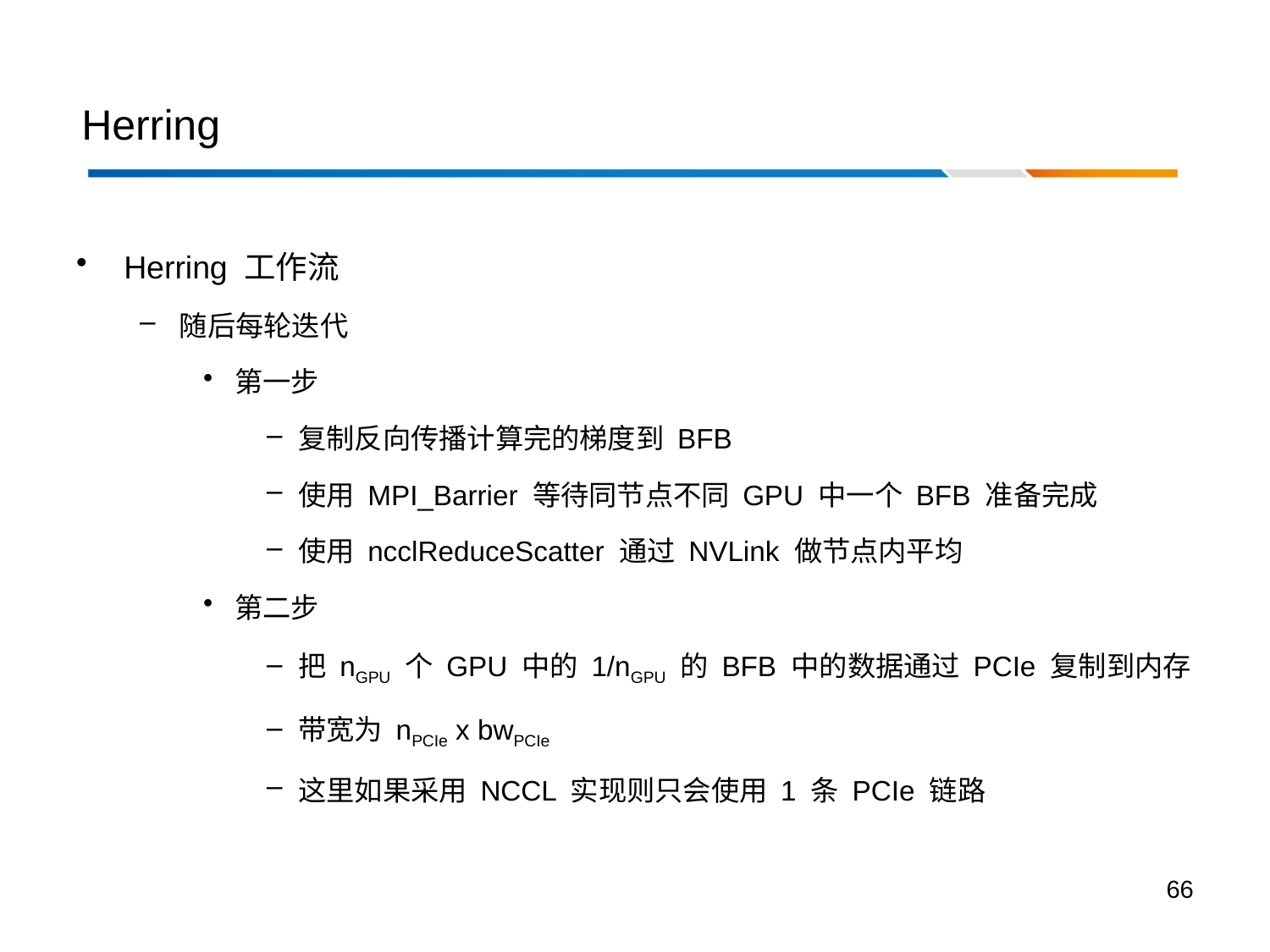

# Herring
Herring 工作流
随后每轮迭代
第一步
复制反向传播计算完的梯度到 BFB
使用 MPI_Barrier 等待同节点不同 GPU 中一个 BFB 准备完成
使用 ncclReduceScatter 通过 NVLink 做节点内平均
第二步
把 nGPU 个 GPU 中的 1/nGPU 的 BFB 中的数据通过 PCIe 复制到内存
带宽为 nPCIe x bwPCIe
这里如果采用 NCCL 实现则只会使用 1 条 PCIe 链路
66